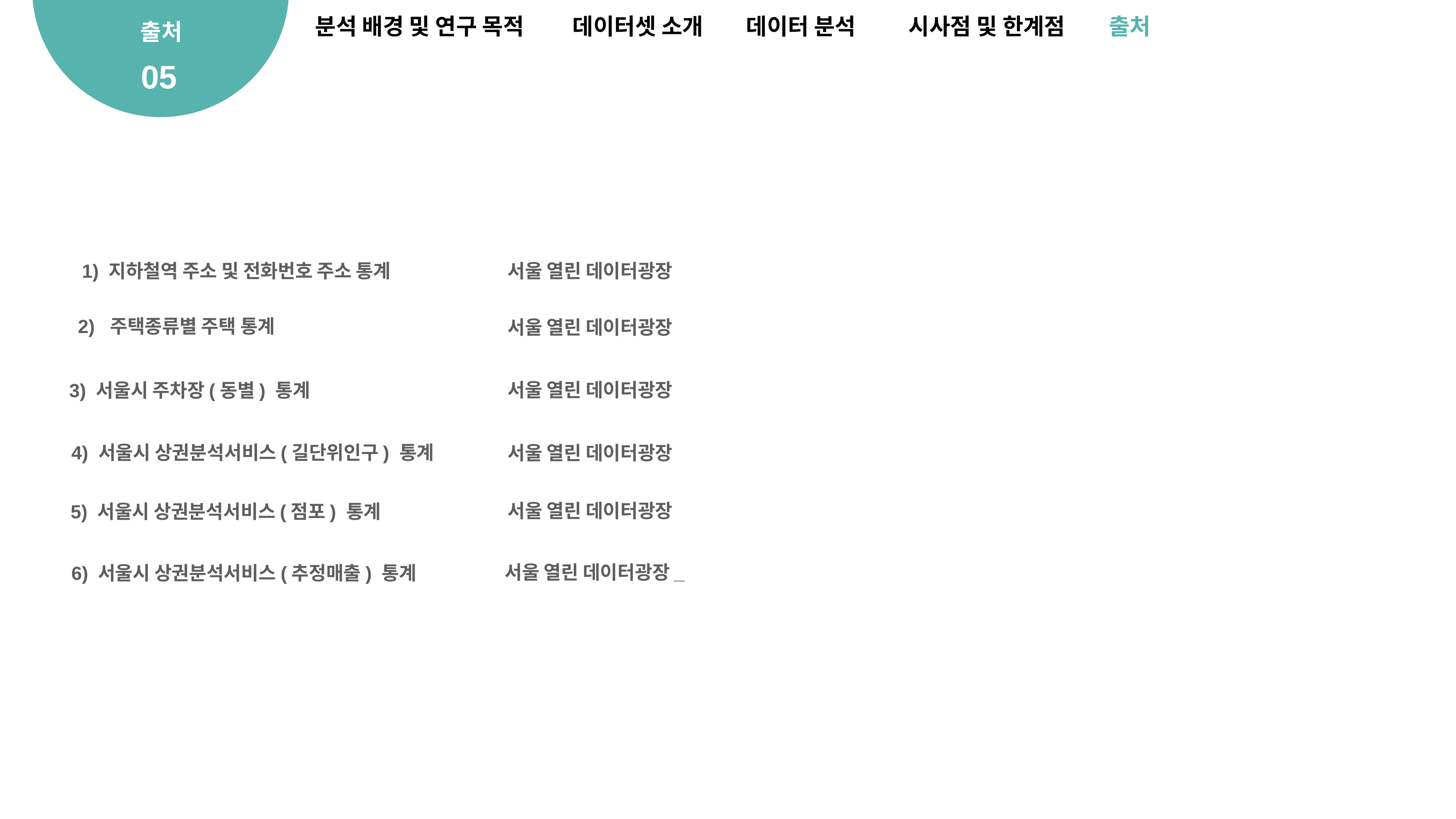

분석 배경 및 연구 목적
데이터셋 소개
데이터 분석
시사점 및 한계점
출처
출처
05
서울 열린 데이터광장
1) 지하철역 주소 및 전화번호 주소 통계
2)  주택종류별 주택 통계
서울 열린 데이터광장
서울 열린 데이터광장
3) 서울시 주차장(동별) 통계
4) 서울시 상권분석서비스(길단위인구) 통계
서울 열린 데이터광장
서울 열린 데이터광장
5) 서울시 상권분석서비스(점포) 통계
서울 열린 데이터광장_
6) 서울시 상권분석서비스(추정매출) 통계